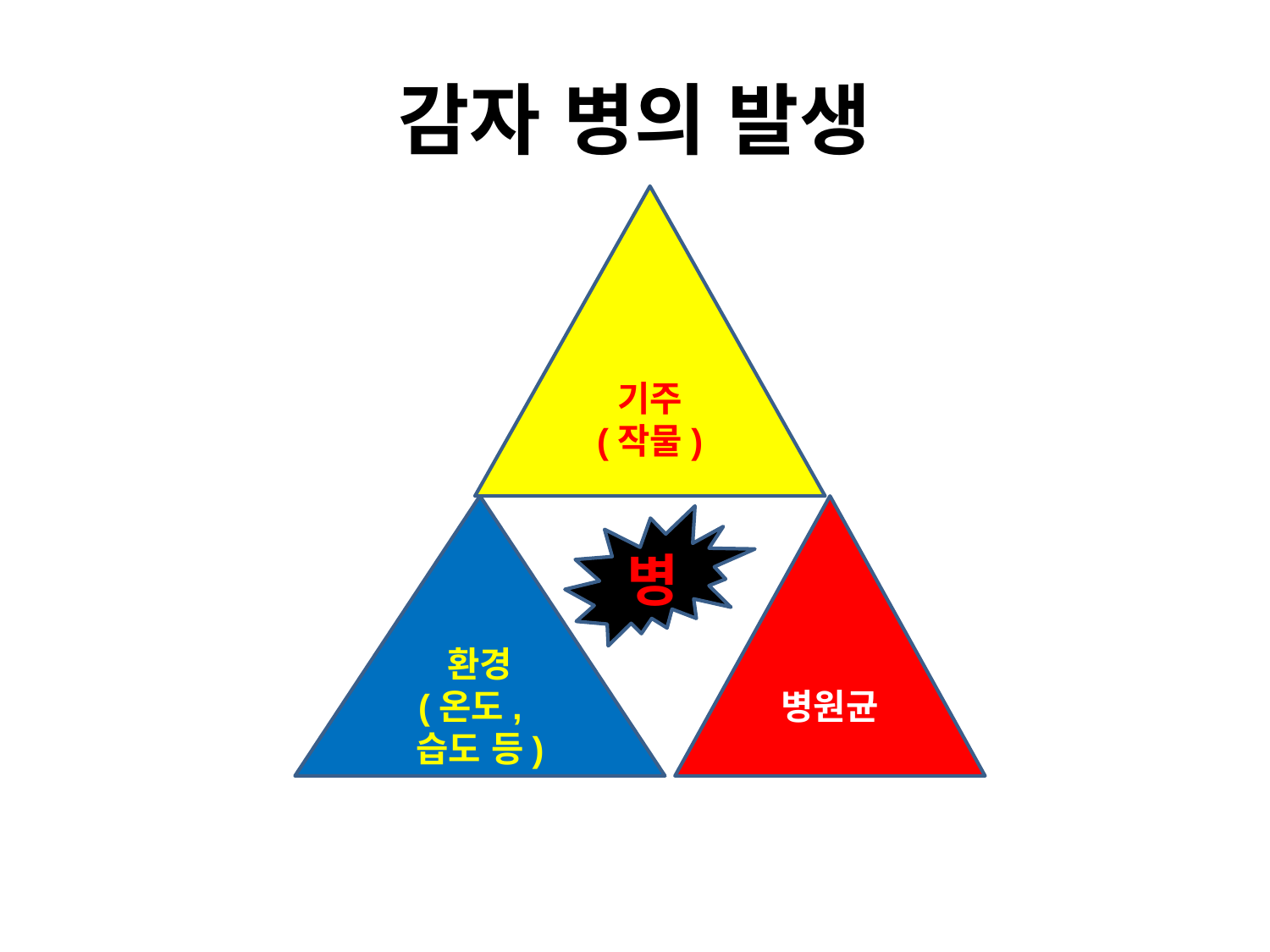

# 감자 병의 발생
기주
(작물)
환경
(온도,   습도 등)
병원균
병